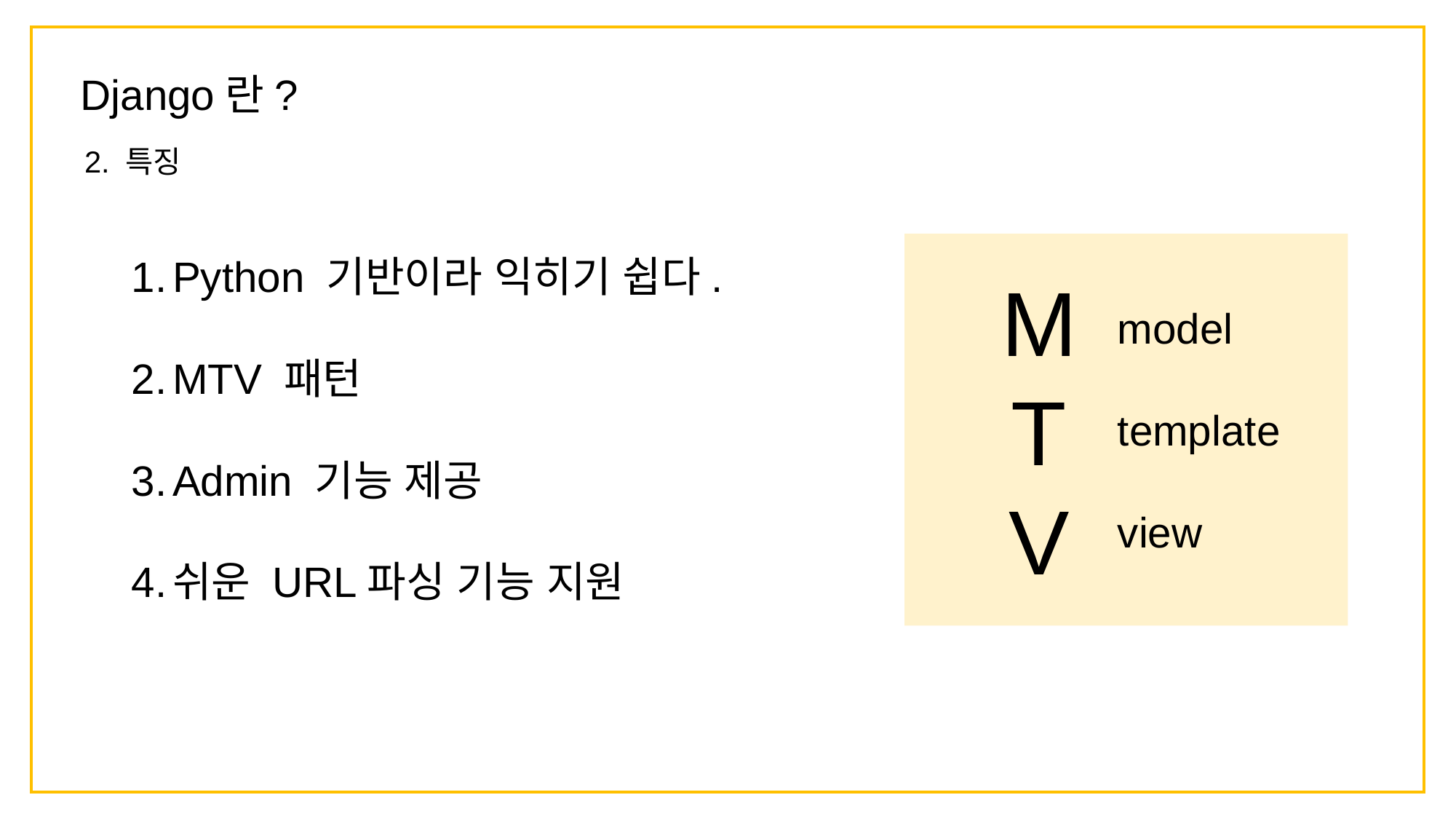

Django란?
2. 특징

M
T
V
model

template

view
Python 기반이라 익히기 쉽다.

MTV 패턴

Admin 기능 제공

쉬운 URL파싱 기능 지원